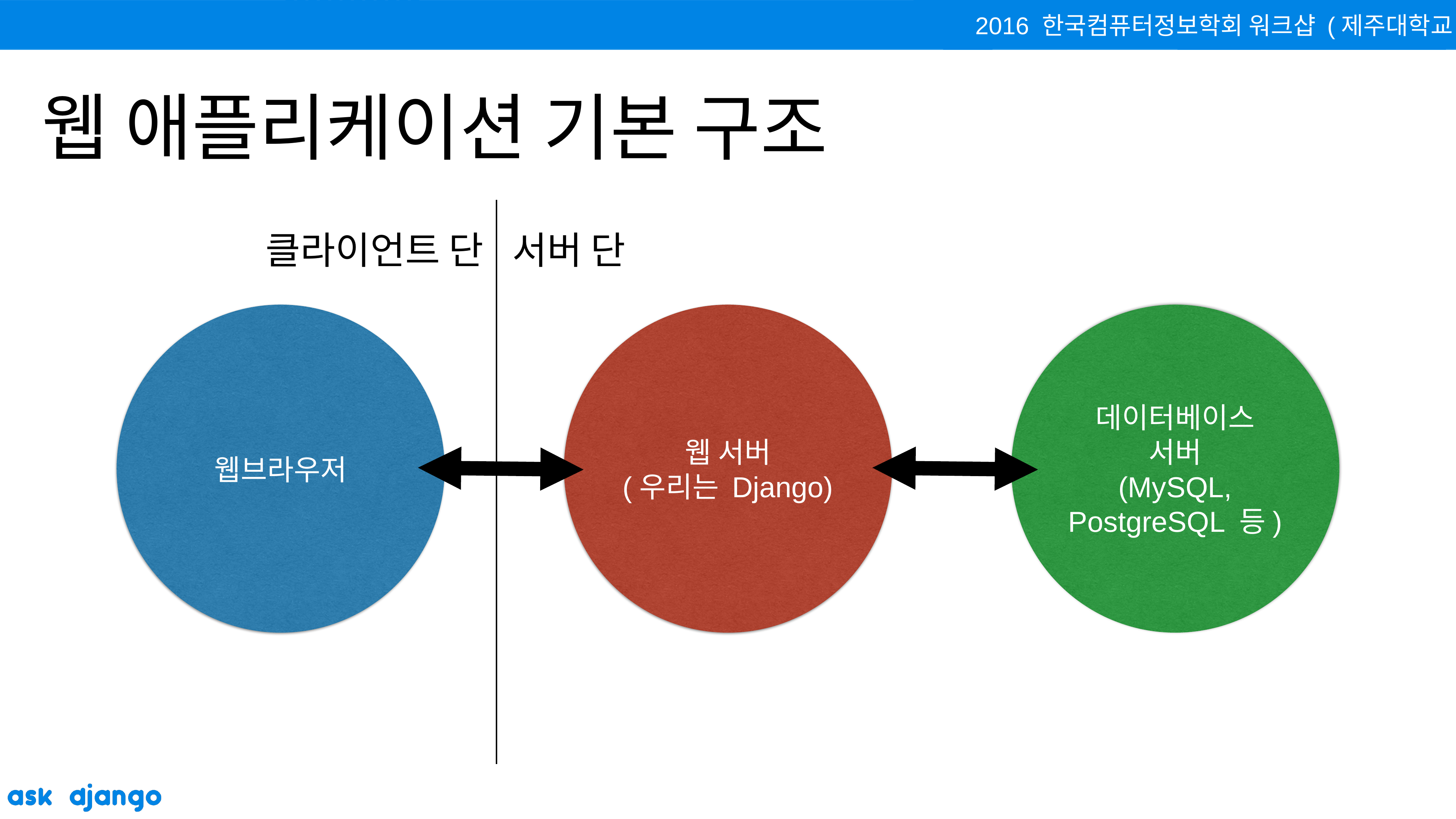

# 웹 애플리케이션 기본 구조

클라이언트 단
서버 단
데이터베이스
서버
(MySQL, PostgreSQL 등)
웹브라우저
웹 서버
(우리는 Django)